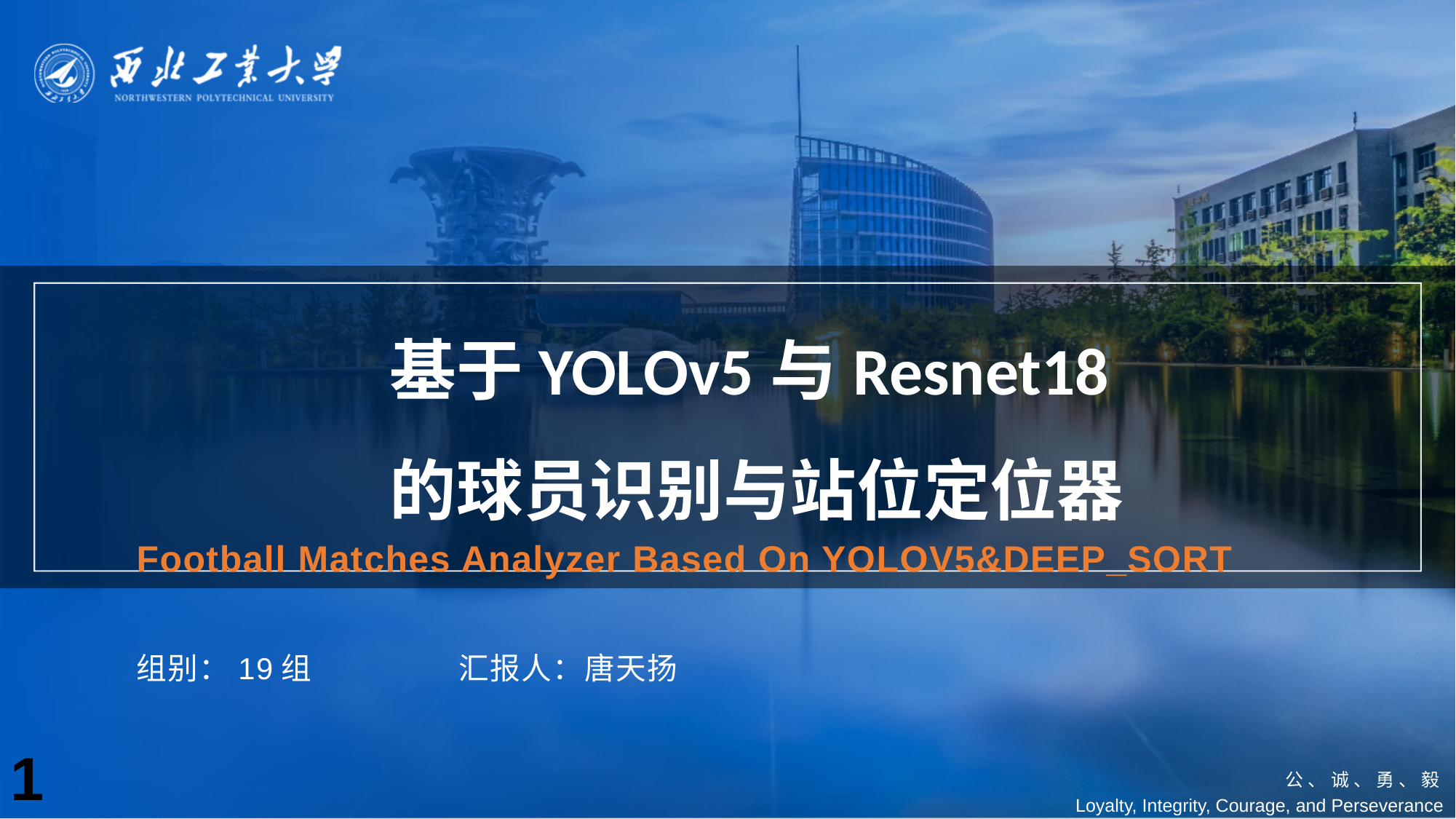

基于YOLOv5与Resnet18的球员识别与站位定位器
Football Matches Analyzer Based On YOLOV5&DEEP_SORT
组别：19组
汇报人：唐天扬
1